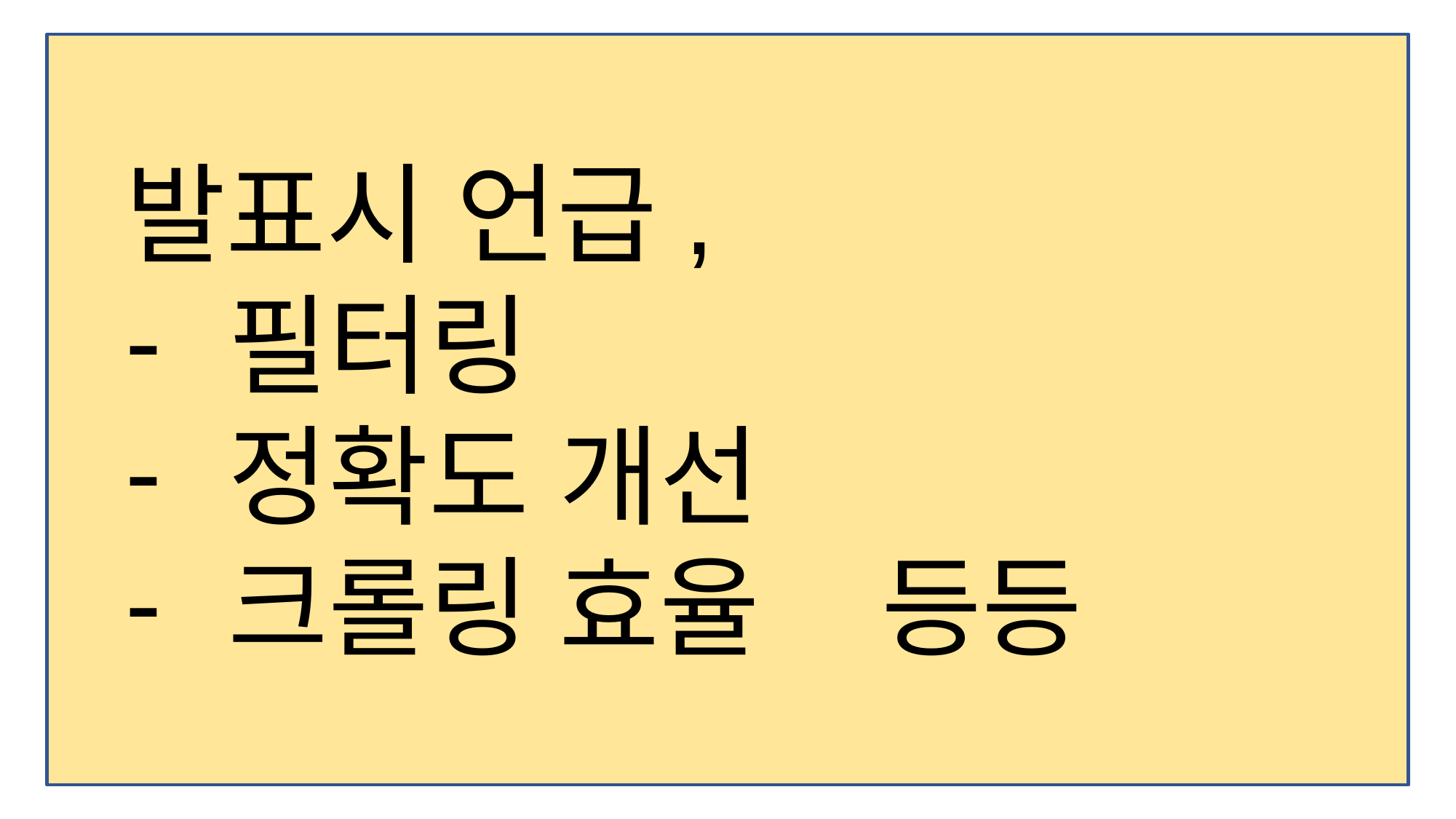

발표시 언급,
필터링
정확도 개선
크롤링 효율    등등